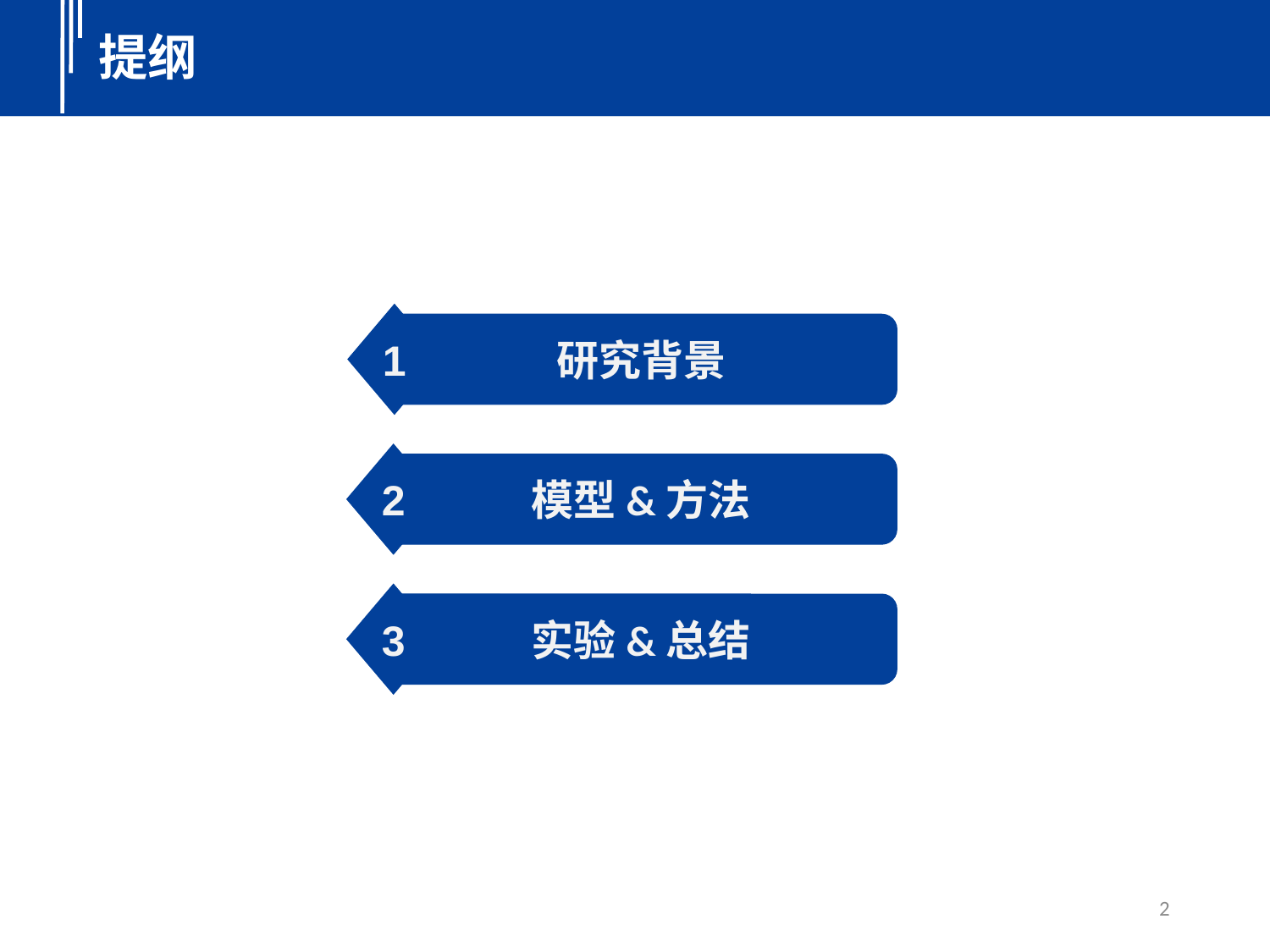

提纲
1
研究背景
2
模型&方法
3
实验&总结
2